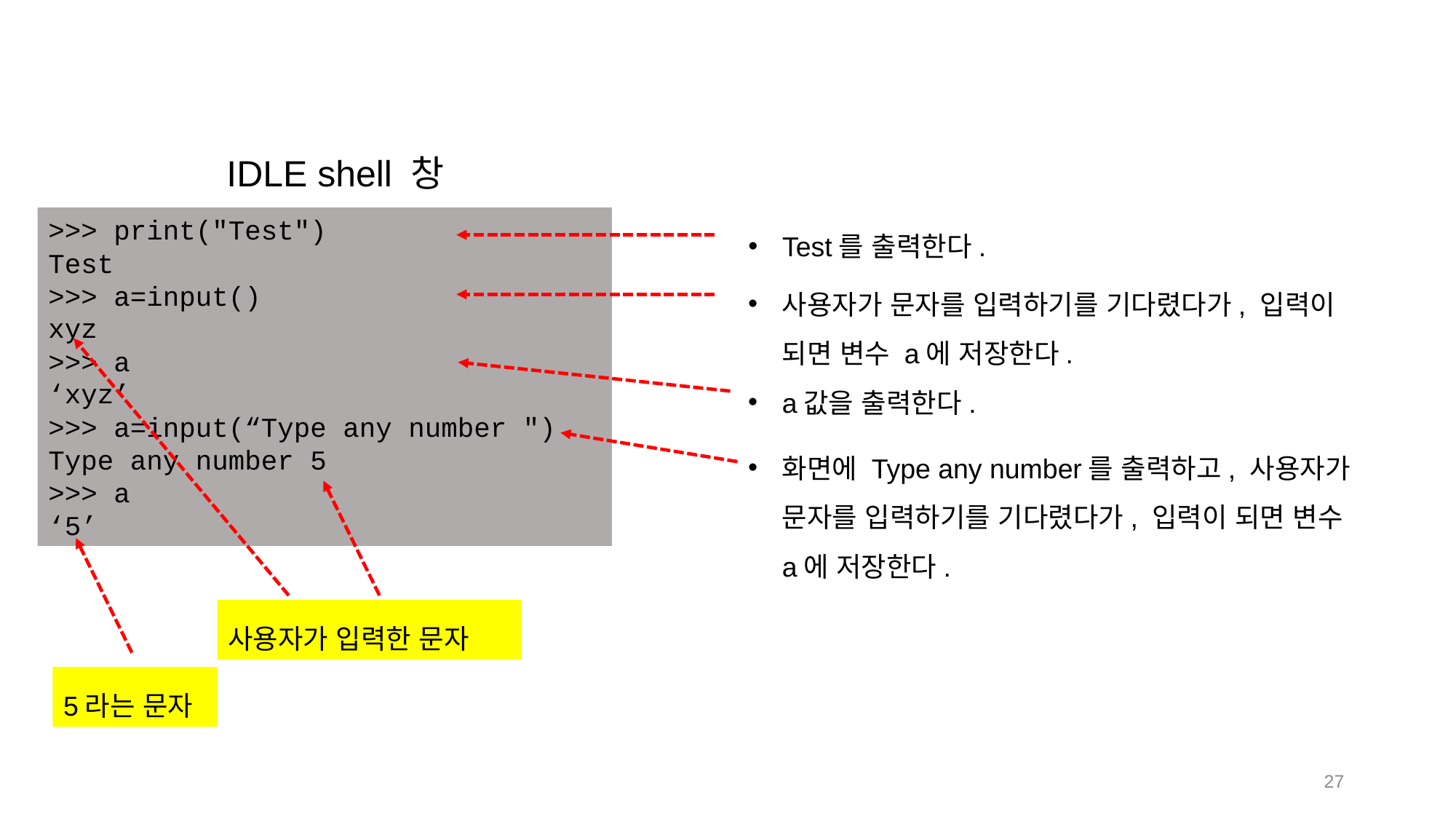

IDLE shell 창
>>> print("Test")
Test
>>> a=input()
xyz
>>> a
‘xyz’
>>> a=input(“Type any number ")
Type any number 5
>>> a
‘5’
Test를 출력한다.
사용자가 문자를 입력하기를 기다렸다가, 입력이 되면 변수 a에 저장한다.
a값을 출력한다.
화면에 Type any number를 출력하고, 사용자가 문자를 입력하기를 기다렸다가, 입력이 되면 변수 a에 저장한다.
사용자가 입력한 문자
5라는 문자
27